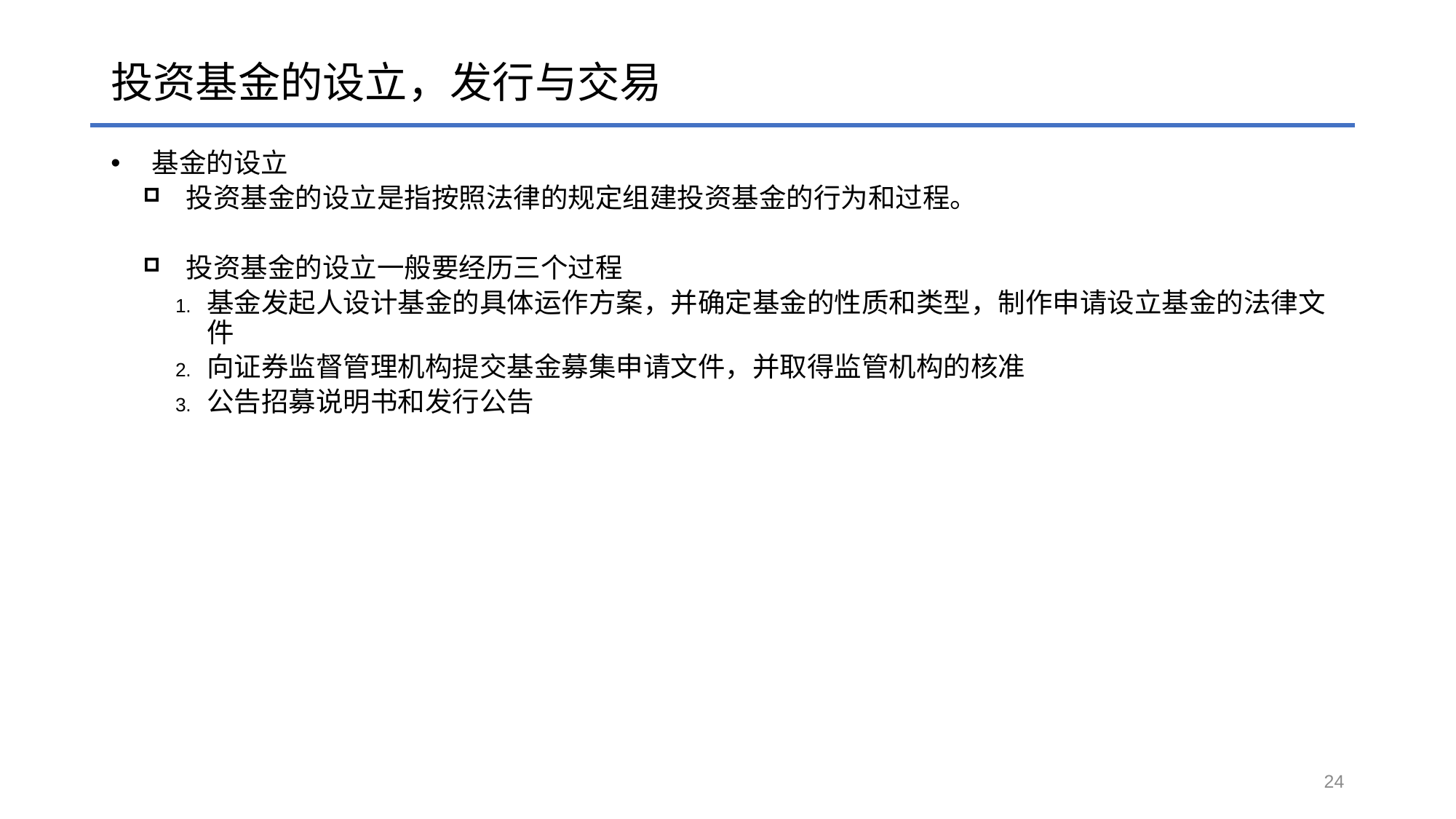

# 投资基金的设立，发行与交易
基金的设立
投资基金的设立是指按照法律的规定组建投资基金的行为和过程。

投资基金的设立一般要经历三个过程
基金发起人设计基金的具体运作方案，并确定基金的性质和类型，制作申请设立基金的法律文件
向证券监督管理机构提交基金募集申请文件，并取得监管机构的核准
公告招募说明书和发行公告
24